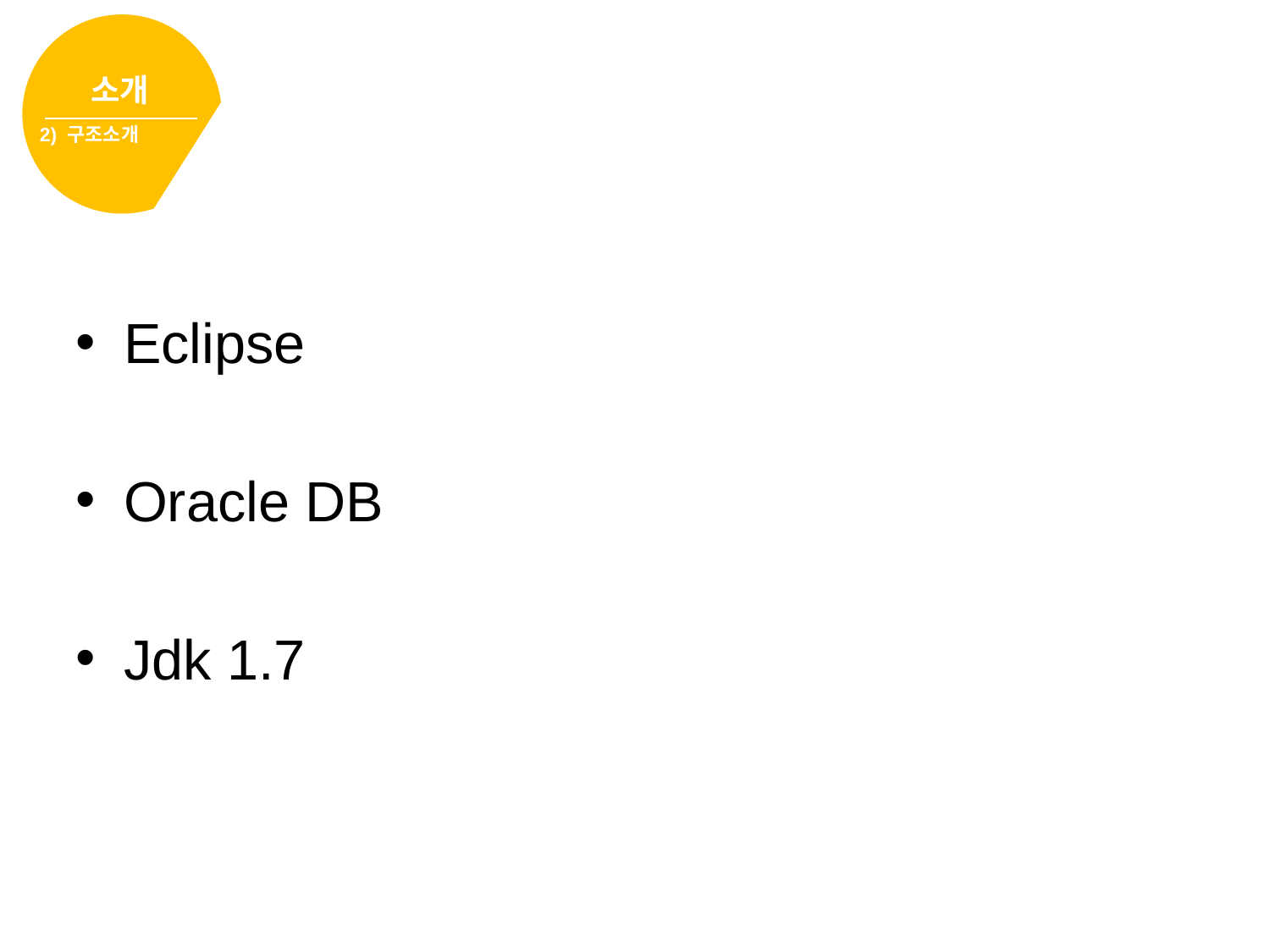

소개
2) 구조소개

Eclipse

Oracle DB

Jdk 1.7